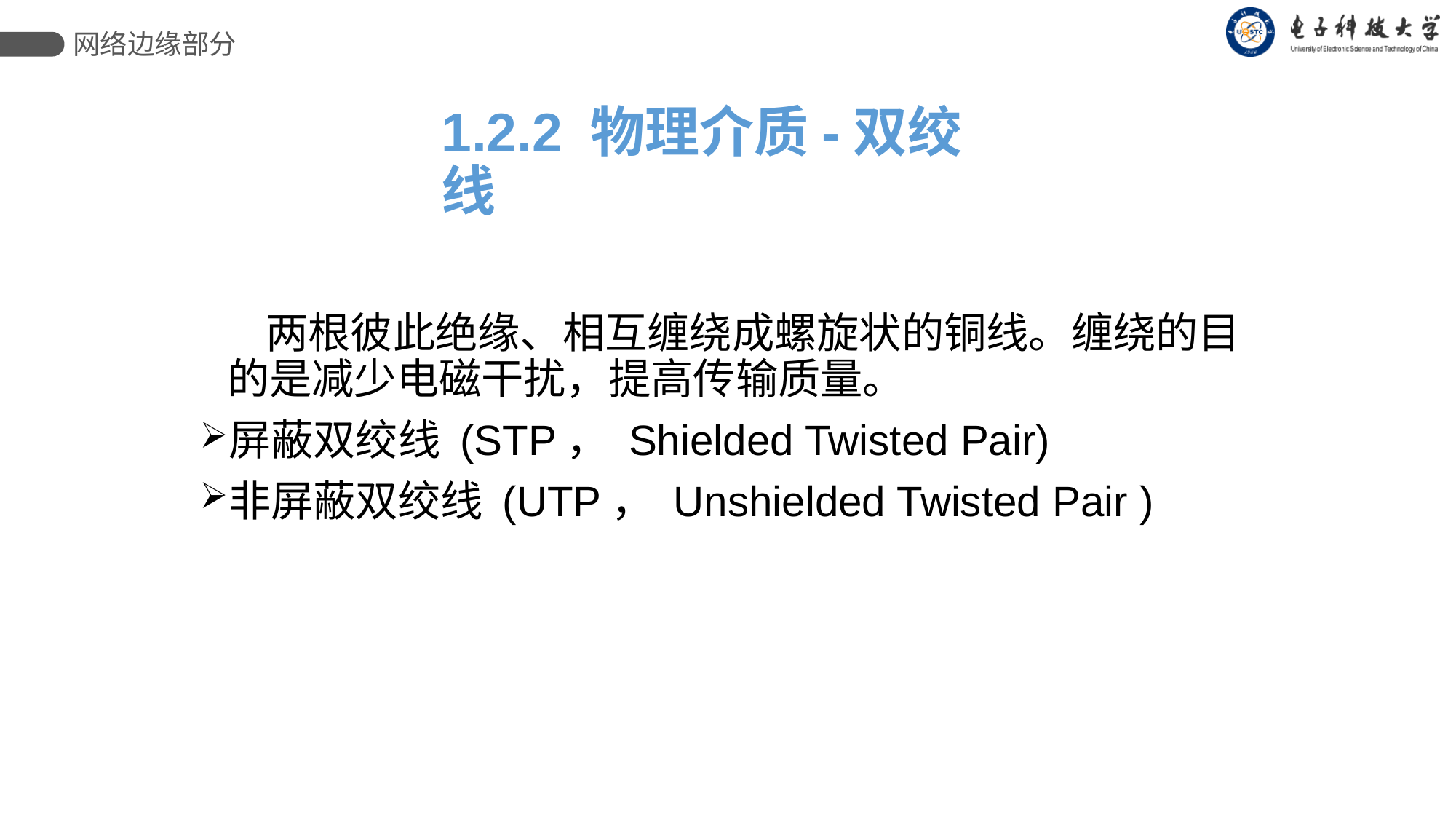

网络边缘部分

1.2.2 物理介质-双绞线
       两根彼此绝缘、相互缠绕成螺旋状的铜线。缠绕的目的是减少电磁干扰，提高传输质量。
屏蔽双绞线 (STP， Shielded Twisted Pair)
非屏蔽双绞线 (UTP， Unshielded Twisted Pair )